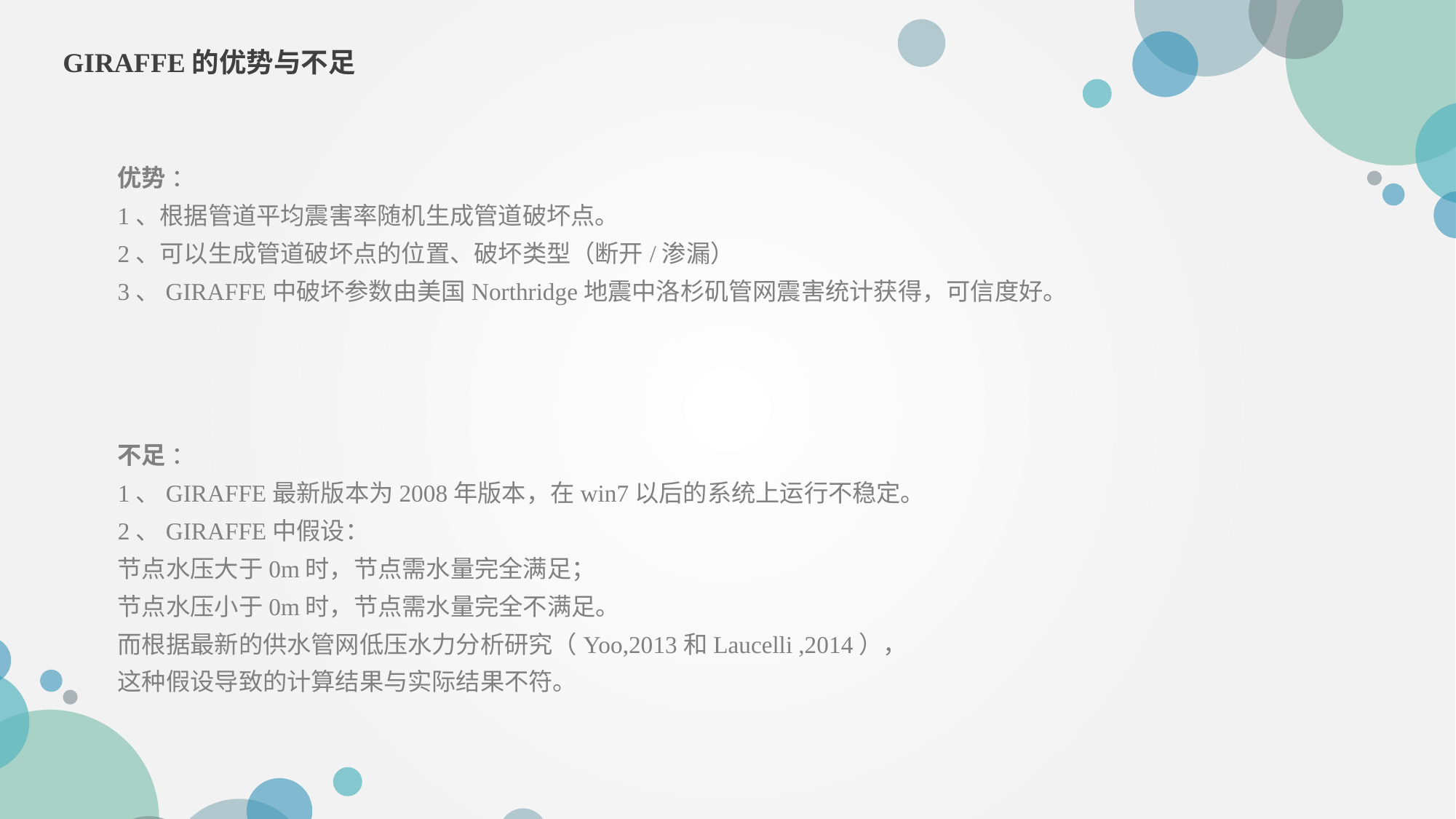

GIRAFFE的优势与不足
优势 ：
1、根据管道平均震害率随机生成管道破坏点。
2、可以生成管道破坏点的位置、破坏类型（断开/渗漏）
3、GIRAFFE中破坏参数由美国Northridge地震中洛杉矶管网震害统计获得，可信度好。

不足 ：
1、GIRAFFE最新版本为2008年版本，在win7以后的系统上运行不稳定。
2、GIRAFFE中假设：
节点水压大于0m时，节点需水量完全满足；
节点水压小于0m时，节点需水量完全不满足。
而根据最新的供水管网低压水力分析研究（Yoo,2013和Laucelli ,2014），
这种假设导致的计算结果与实际结果不符。